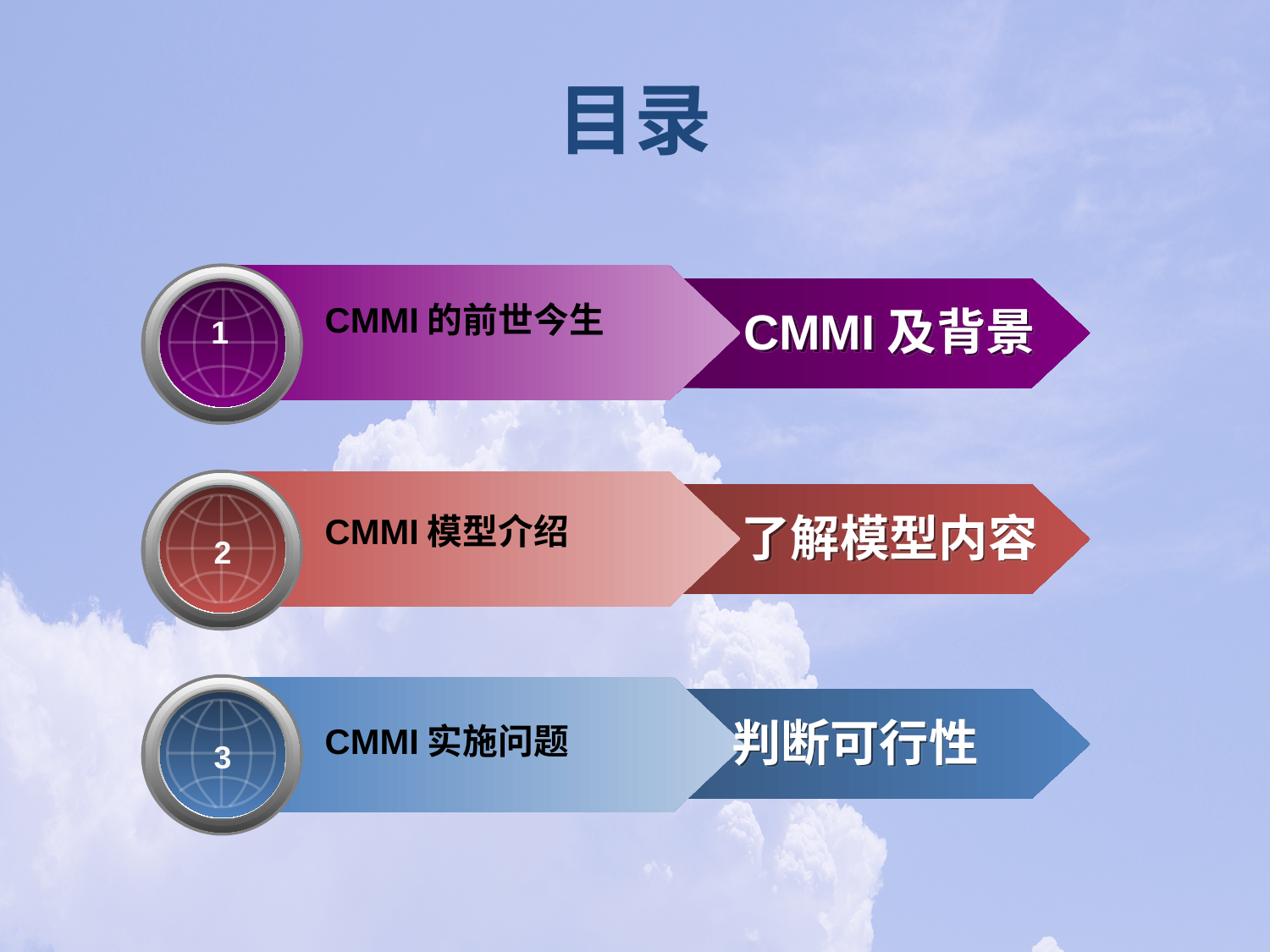

目录

CMMI的前世今生
CMMI及背景
1

了解模型内容
CMMI模型介绍
2

判断可行性
CMMI实施问题
3